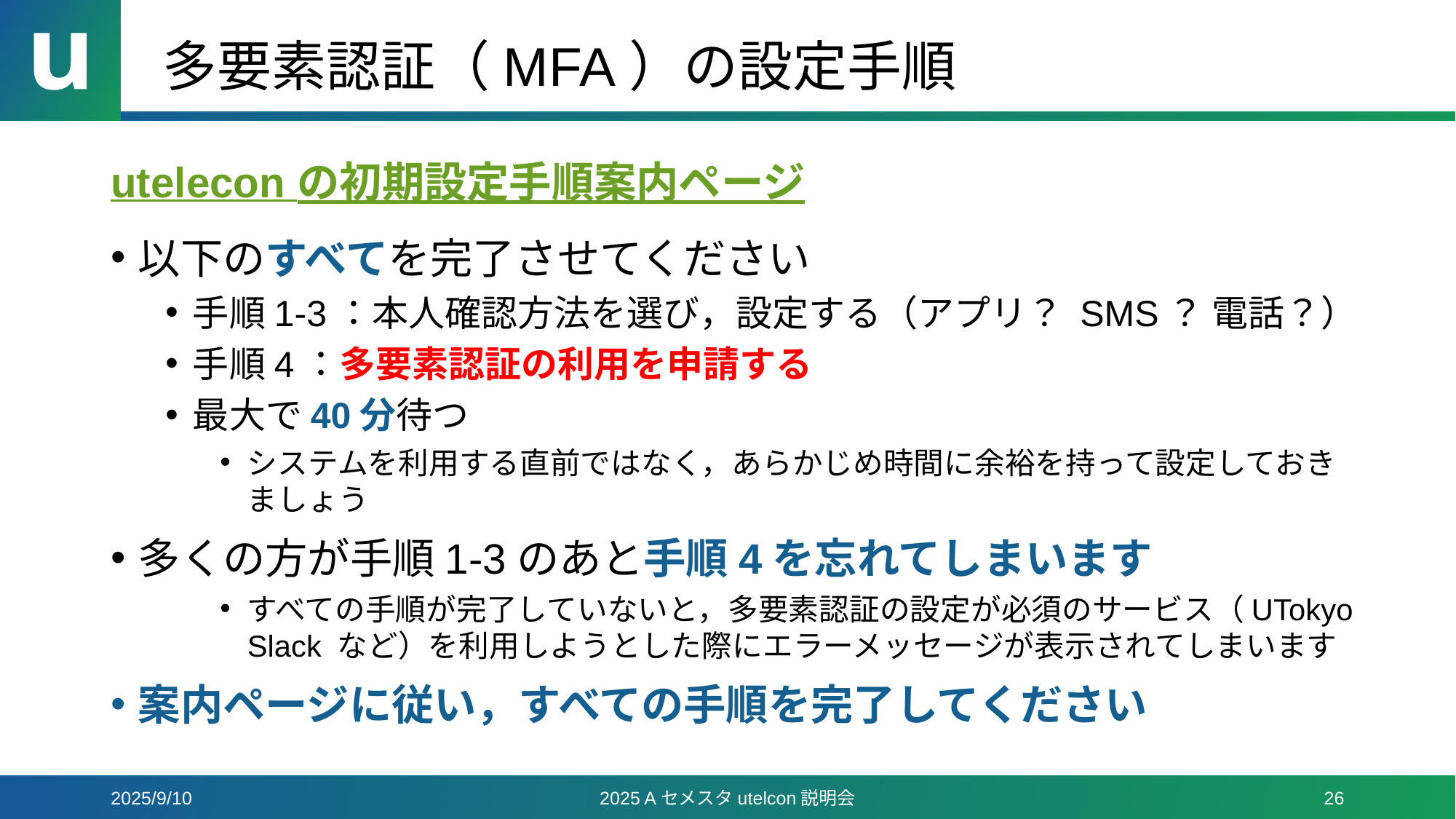

# 多要素認証（MFA）の設定手順
utelecon の初期設定手順案内ページ
以下のすべてを完了させてください
手順1-3：本人確認方法を選び，設定する（アプリ？ SMS？ 電話？）
手順4：多要素認証の利用を申請する
最大で40分待つ
システムを利用する直前ではなく，あらかじめ時間に余裕を持って設定しておきましょう
多くの方が手順1-3のあと手順4を忘れてしまいます
すべての手順が完了していないと，多要素認証の設定が必須のサービス（UTokyo Slack など）を利用しようとした際にエラーメッセージが表示されてしまいます
案内ページに従い，すべての手順を完了してください
2025/9/10
2025 Aセメスタutelcon説明会
26